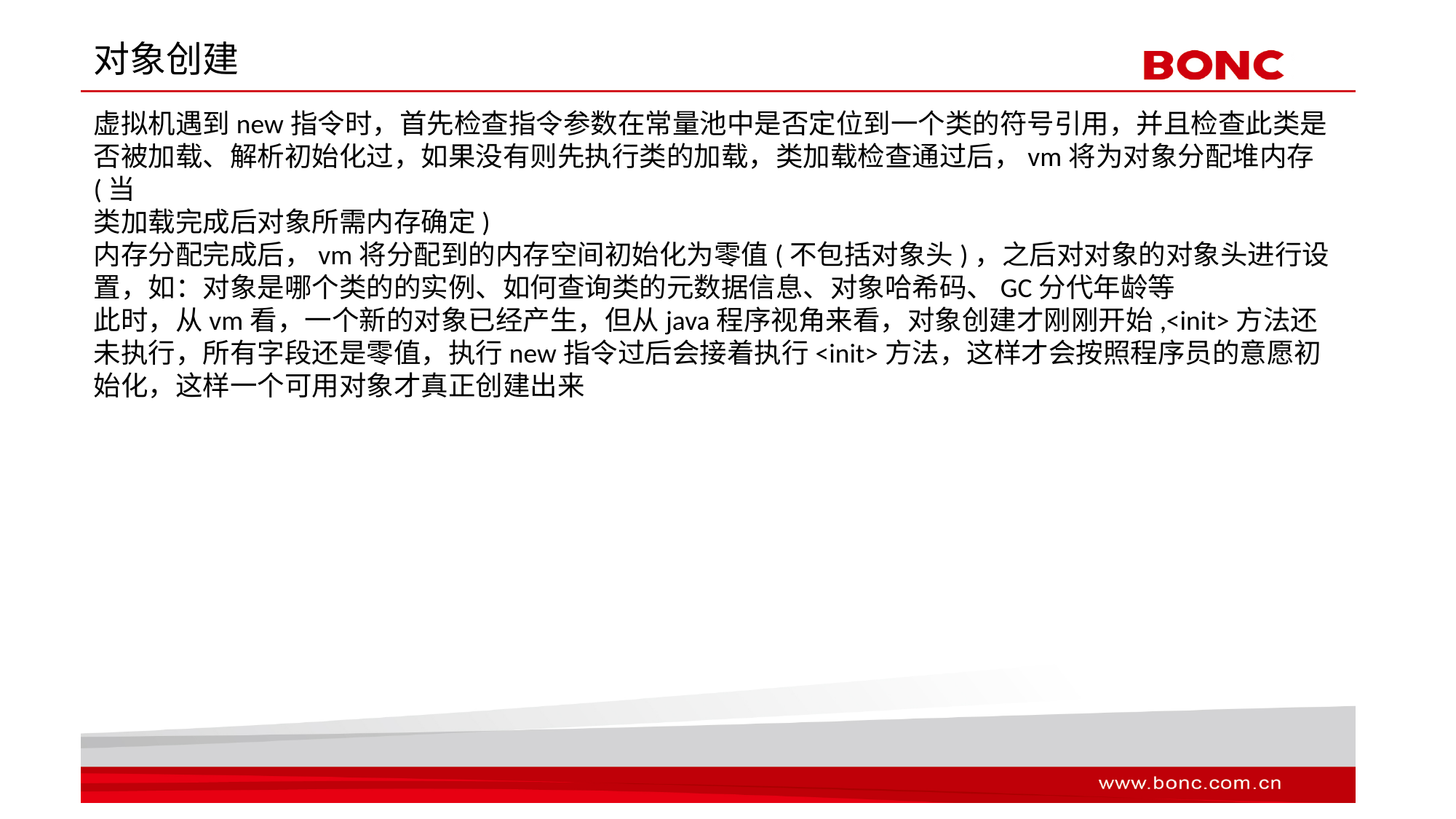

# 对象创建
虚拟机遇到new指令时，首先检查指令参数在常量池中是否定位到一个类的符号引用，并且检查此类是否被加载、解析初始化过，如果没有则先执行类的加载，类加载检查通过后，vm将为对象分配堆内存(当
类加载完成后对象所需内存确定)
内存分配完成后，vm将分配到的内存空间初始化为零值(不包括对象头)，之后对对象的对象头进行设置，如：对象是哪个类的的实例、如何查询类的元数据信息、对象哈希码、GC分代年龄等
此时，从vm看，一个新的对象已经产生，但从java程序视角来看，对象创建才刚刚开始,<init>方法还未执行，所有字段还是零值，执行new指令过后会接着执行<init>方法，这样才会按照程序员的意愿初始化，这样一个可用对象才真正创建出来